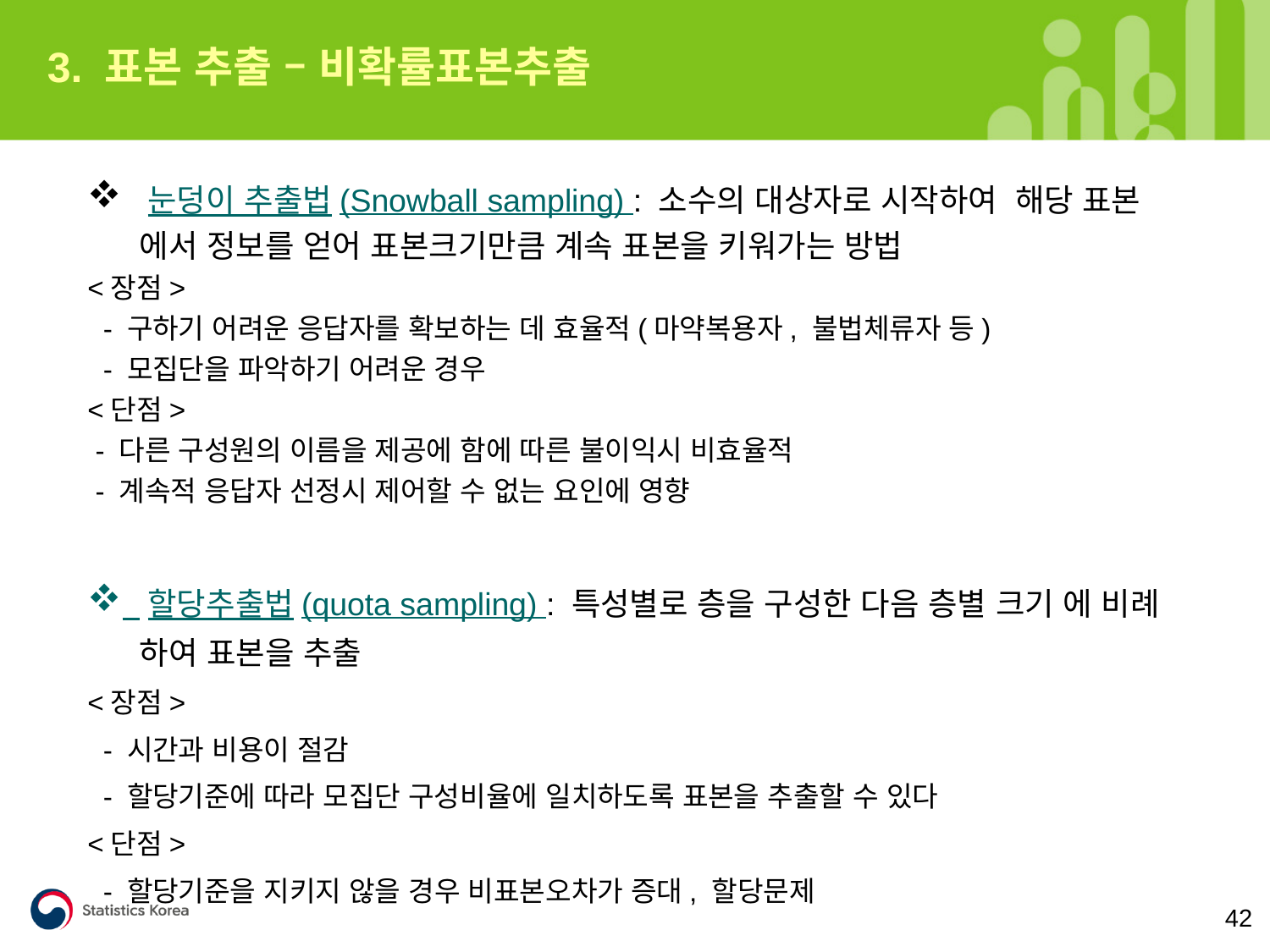

3. 표본 추출 – 비확률표본추출
  눈덩이 추출법(Snowball sampling) : 소수의 대상자로 시작하여  해당 표본
     에서 정보를 얻어 표본크기만큼 계속 표본을 키워가는 방법
<장점>
  - 구하기 어려운 응답자를 확보하는 데 효율적(마약복용자, 불법체류자 등)
  - 모집단을 파악하기 어려운 경우
<단점>
 - 다른 구성원의 이름을 제공에 함에 따른 불이익시 비효율적
 - 계속적 응답자 선정시 제어할 수 없는 요인에 영향
  할당추출법(quota sampling) : 특성별로 층을 구성한 다음 층별 크기 에 비례
     하여 표본을 추출
<장점>
  - 시간과 비용이 절감
  - 할당기준에 따라 모집단 구성비율에 일치하도록 표본을 추출할 수 있다
<단점>
  - 할당기준을 지키지 않을 경우 비표본오차가 증대, 할당문제